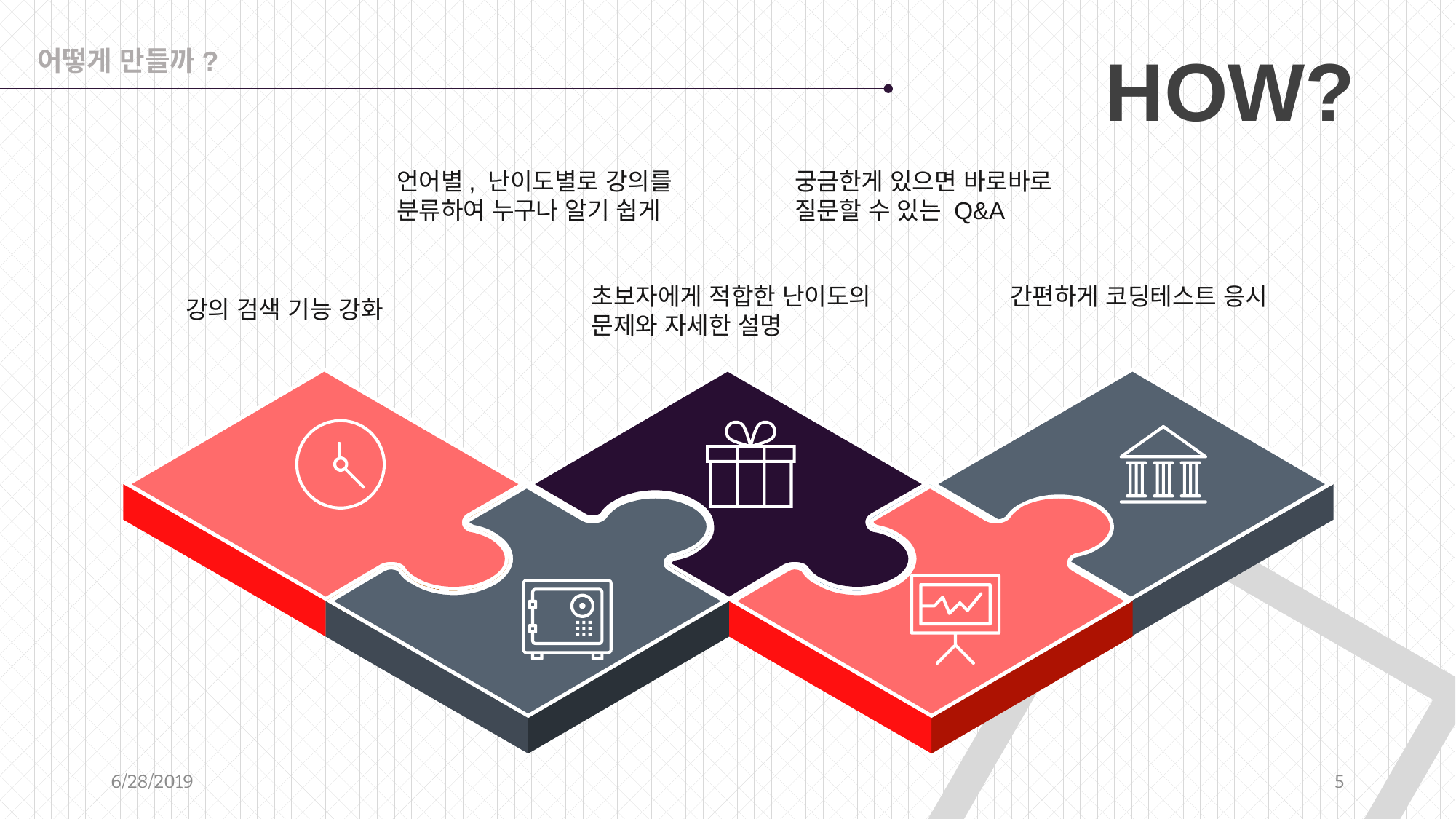

어떻게 만들까?
HOW?
언어별, 난이도별로 강의를 분류하여 누구나 알기 쉽게
궁금한게 있으면 바로바로 질문할 수 있는 Q&A
초보자에게 적합한 난이도의 문제와 자세한 설명
간편하게 코딩테스트 응시
강의 검색 기능 강화

6/28/2019
5